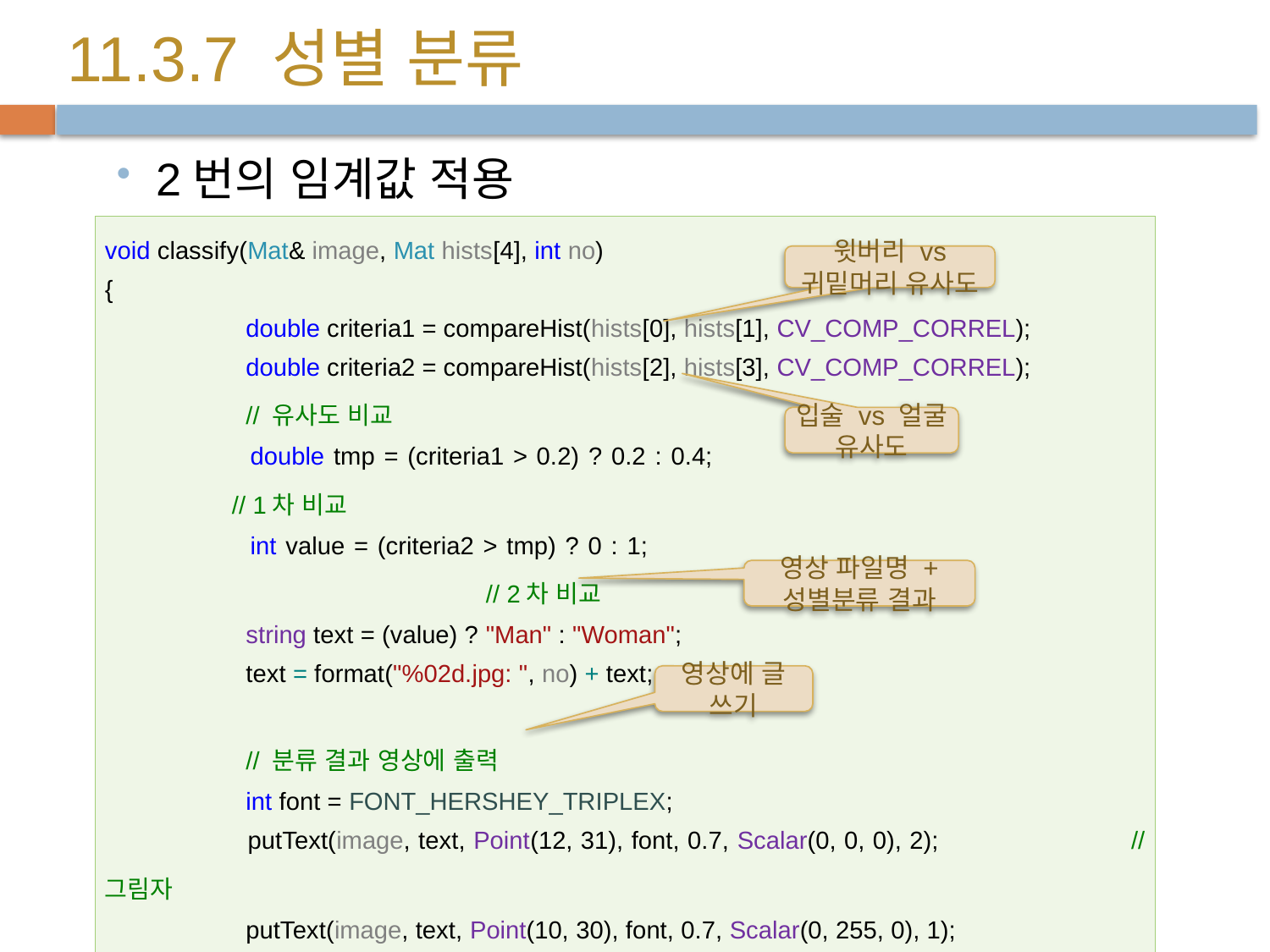

# 11.3.7 성별 분류
2번의 임계값 적용

| void classify(Mat& image, Mat hists[4], int no) { double criteria1 = compareHist(hists[0], hists[1], CV\_COMP\_CORREL); double criteria2 = compareHist(hists[2], hists[3], CV\_COMP\_CORREL); // 유사도 비교 double tmp = (criteria1 > 0.2) ? 0.2 : 0.4; // 1차 비교 int value = (criteria2 > tmp) ? 0 : 1; // 2차 비교 string text = (value) ? "Man" : "Woman"; text = format("%02d.jpg: ", no) + text; // 분류 결과 영상에 출력 int font = FONT\_HERSHEY\_TRIPLEX; putText(image, text, Point(12, 31), font, 0.7, Scalar(0, 0, 0), 2); // 그림자 putText(image, text, Point(10, 30), font, 0.7, Scalar(0, 255, 0), 1); cout << text << format(" - 유사도 [머리: %4.2f 입술: %4.2f]\n", criteria1, criteria2); } |
| --- |
윗버리 vs 귀밑머리 유사도
입술 vs 얼굴 유사도
영상 파일명 + 성별분류 결과
영상에 글 쓰기